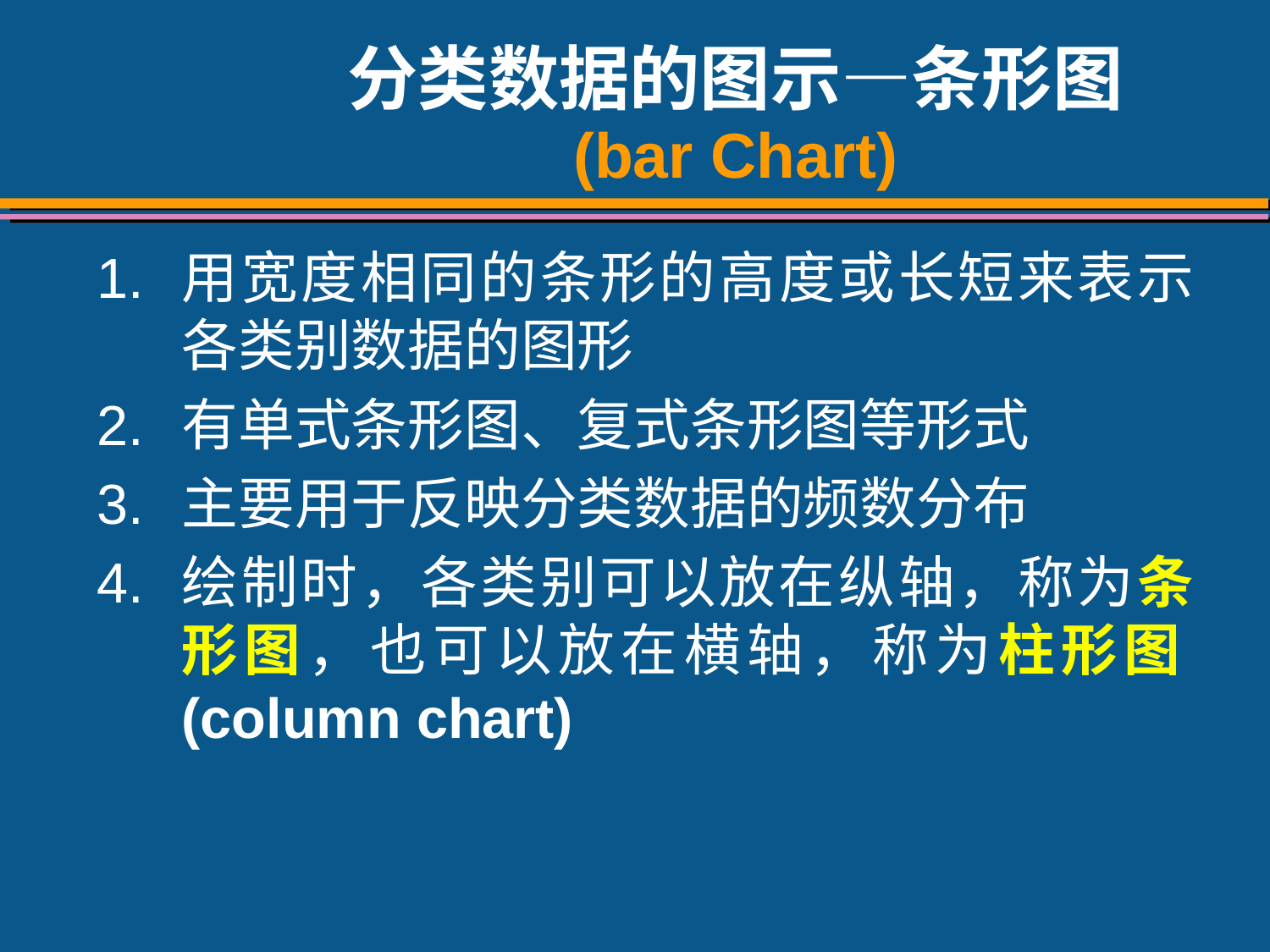

# 分类数据的图示—条形图 (bar Chart)
用宽度相同的条形的高度或长短来表示各类别数据的图形
有单式条形图、复式条形图等形式
主要用于反映分类数据的频数分布
绘制时，各类别可以放在纵轴，称为条形图，也可以放在横轴，称为柱形图(column chart)